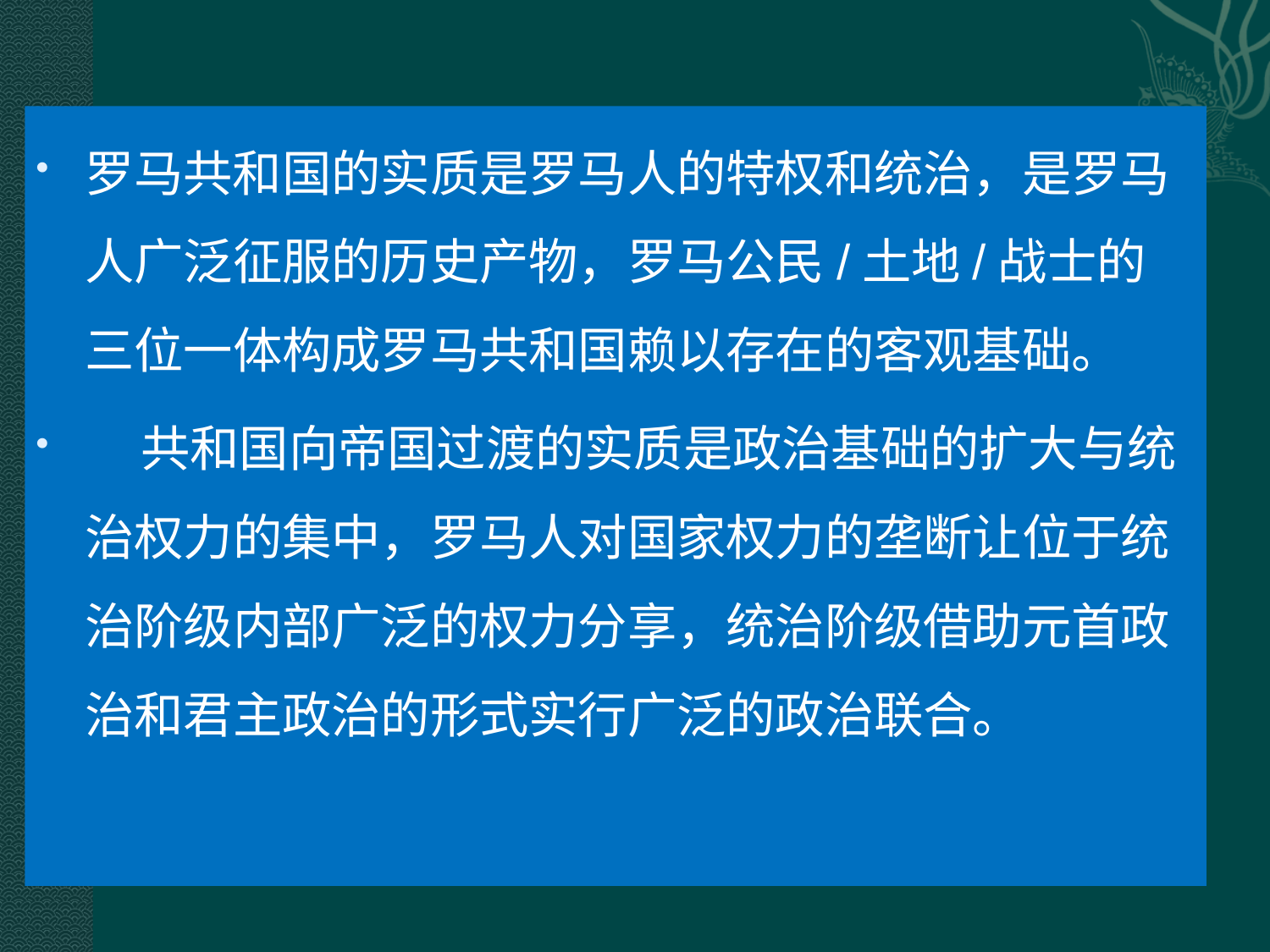

罗马共和国的实质是罗马人的特权和统治，是罗马人广泛征服的历史产物，罗马公民/土地/战士的三位一体构成罗马共和国赖以存在的客观基础。
    共和国向帝国过渡的实质是政治基础的扩大与统治权力的集中，罗马人对国家权力的垄断让位于统治阶级内部广泛的权力分享，统治阶级借助元首政治和君主政治的形式实行广泛的政治联合。